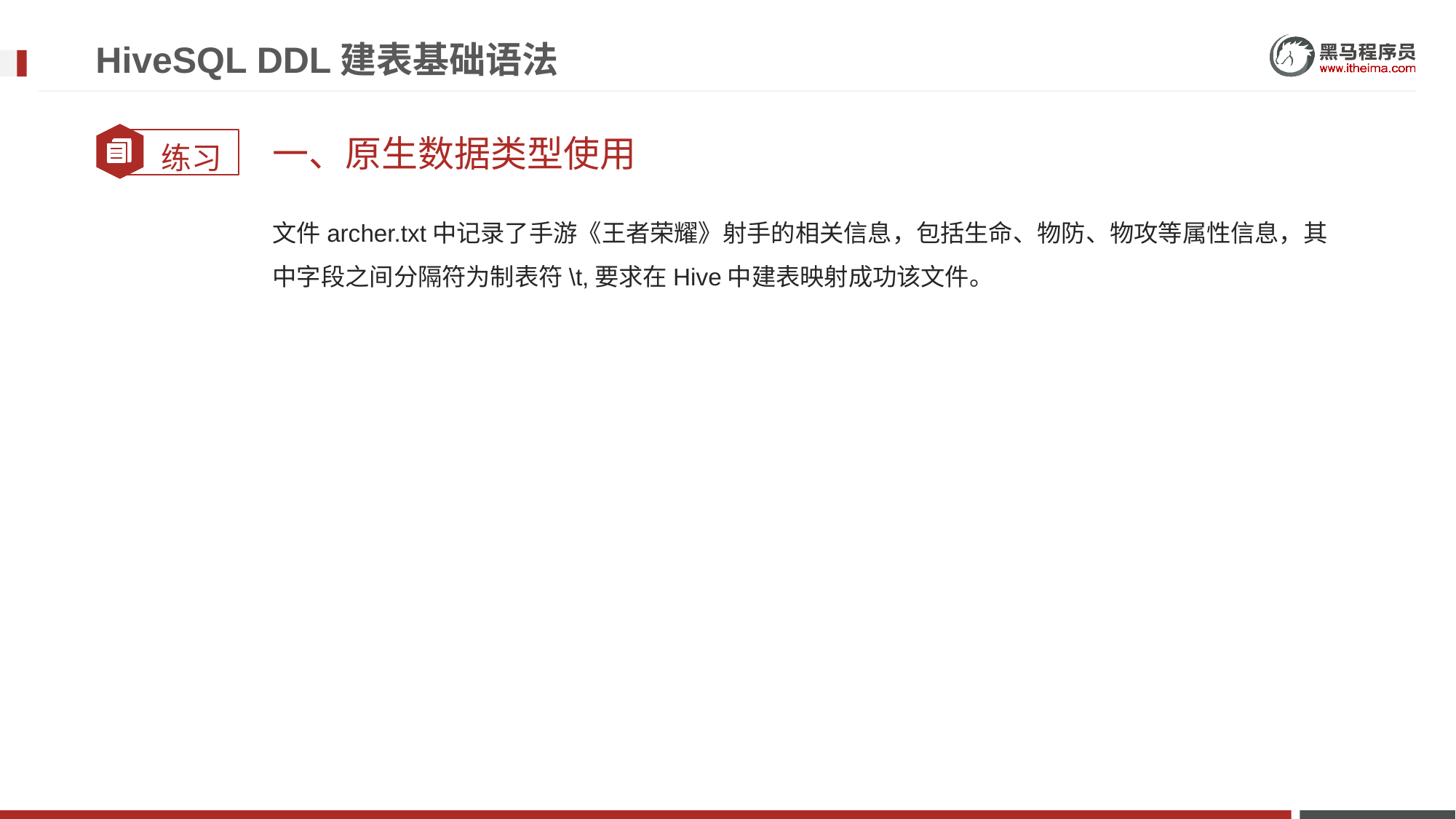

# HiveSQL DDL建表基础语法
一、原生数据类型使用
文件archer.txt中记录了手游《王者荣耀》射手的相关信息，包括生命、物防、物攻等属性信息，其中字段之间分隔符为制表符\t,要求在Hive中建表映射成功该文件。